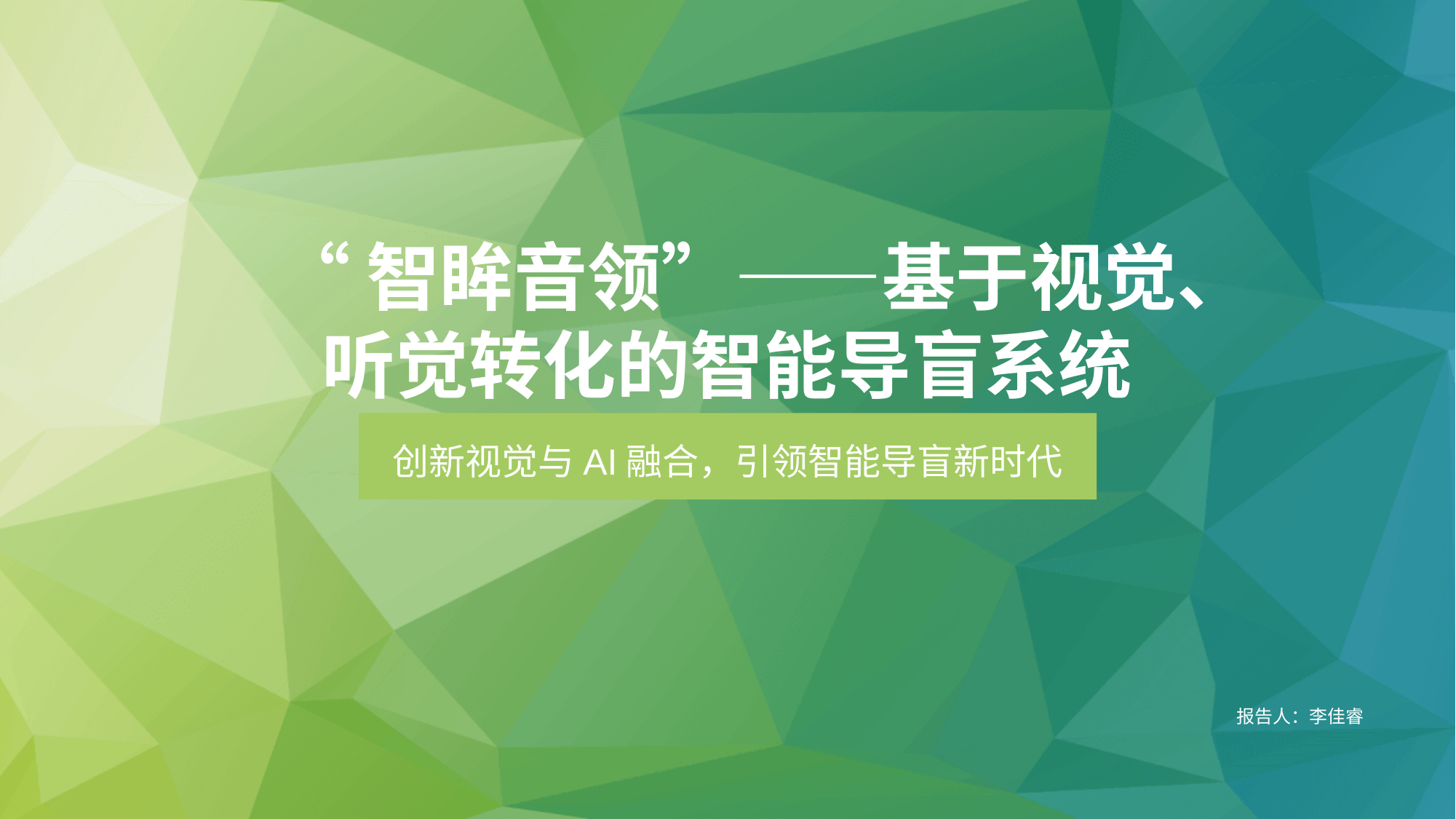

# “智眸音领”——基于视觉、听觉转化的智能导盲系统
创新视觉与AI融合，引领智能导盲新时代
报告人：李佳睿